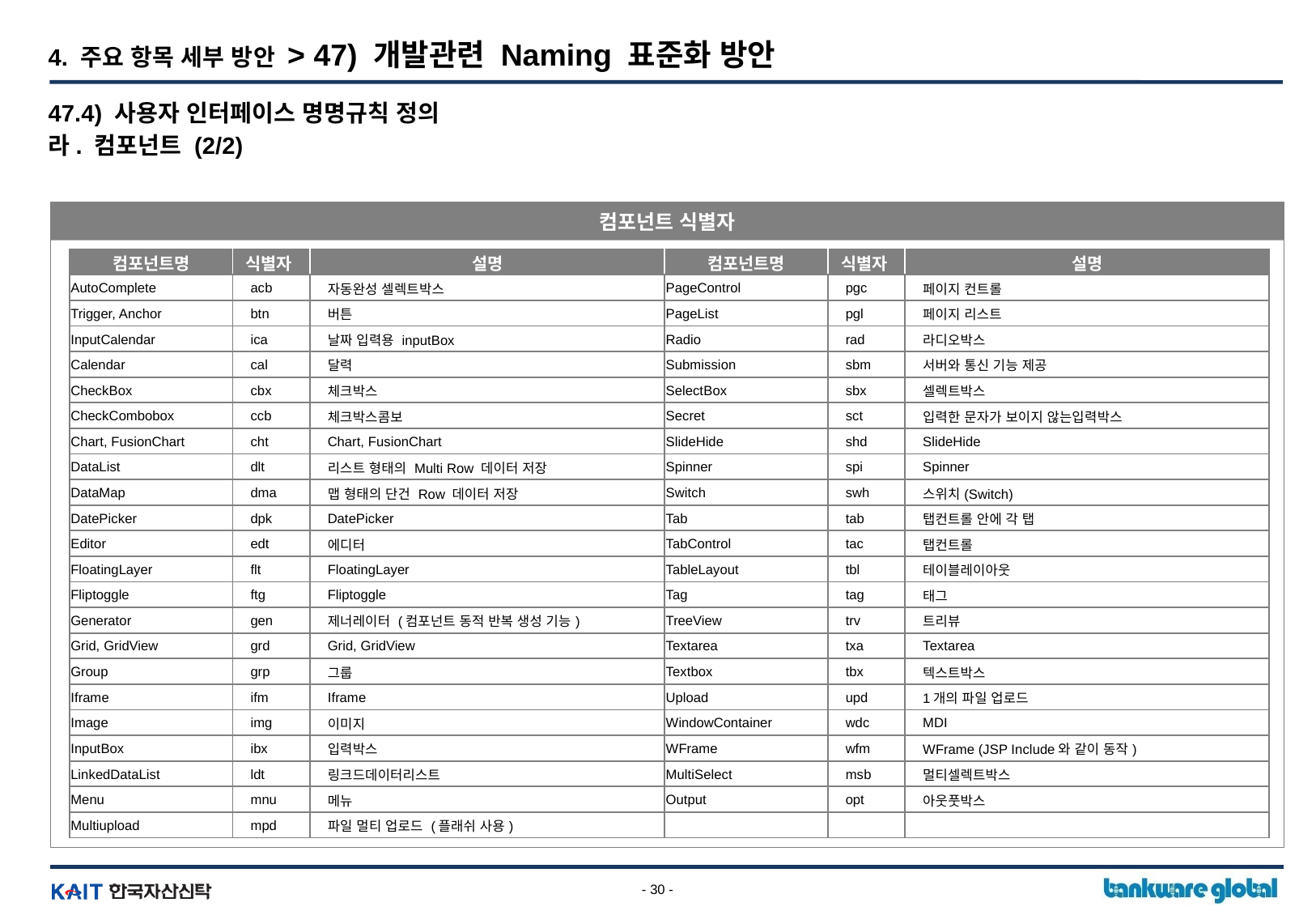

4. 주요 항목 세부 방안 > 47) 개발관련 Naming 표준화 방안
47.4) 사용자 인터페이스 명명규칙 정의
라. 컴포넌트 (2/2)

컴포넌트 식별자
| 컴포넌트명 | 식별자 | 설명 | 컴포넌트명 | 식별자 | 설명 |
| --- | --- | --- | --- | --- | --- |
| AutoComplete | acb | 자동완성 셀렉트박스 | PageControl | pgc | 페이지 컨트롤 |
| Trigger, Anchor | btn | 버튼 | PageList | pgl | 페이지 리스트 |
| InputCalendar | ica | 날짜 입력용 inputBox | Radio | rad | 라디오박스 |
| Calendar | cal | 달력 | Submission | sbm | 서버와 통신 기능 제공 |
| CheckBox | cbx | 체크박스 | SelectBox | sbx | 셀렉트박스 |
| CheckCombobox | ccb | 체크박스콤보 | Secret | sct | 입력한 문자가 보이지 않는입력박스 |
| Chart, FusionChart | cht | Chart, FusionChart | SlideHide | shd | SlideHide |
| DataList | dlt | 리스트 형태의 Multi Row 데이터 저장 | Spinner | spi | Spinner |
| DataMap | dma | 맵 형태의 단건 Row 데이터 저장 | Switch | swh | 스위치(Switch) |
| DatePicker | dpk | DatePicker | Tab | tab | 탭컨트롤 안에 각 탭 |
| Editor | edt | 에디터 | TabControl | tac | 탭컨트롤 |
| FloatingLayer | flt | FloatingLayer | TableLayout | tbl | 테이블레이아웃 |
| Fliptoggle | ftg | Fliptoggle | Tag | tag | 태그 |
| Generator | gen | 제너레이터 (컴포넌트 동적 반복 생성 기능) | TreeView | trv | 트리뷰 |
| Grid, GridView | grd | Grid, GridView | Textarea | txa | Textarea |
| Group | grp | 그룹 | Textbox | tbx | 텍스트박스 |
| Iframe | ifm | Iframe | Upload | upd | 1개의 파일 업로드 |
| Image | img | 이미지 | WindowContainer | wdc | MDI |
| InputBox | ibx | 입력박스 | WFrame | wfm | WFrame (JSP Include와 같이 동작) |
| LinkedDataList | ldt | 링크드데이터리스트 | MultiSelect | msb | 멀티셀렉트박스 |
| Menu | mnu | 메뉴 | Output | opt | 아웃풋박스 |
| Multiupload | mpd | 파일 멀티 업로드 (플래쉬 사용) |  |  |  |